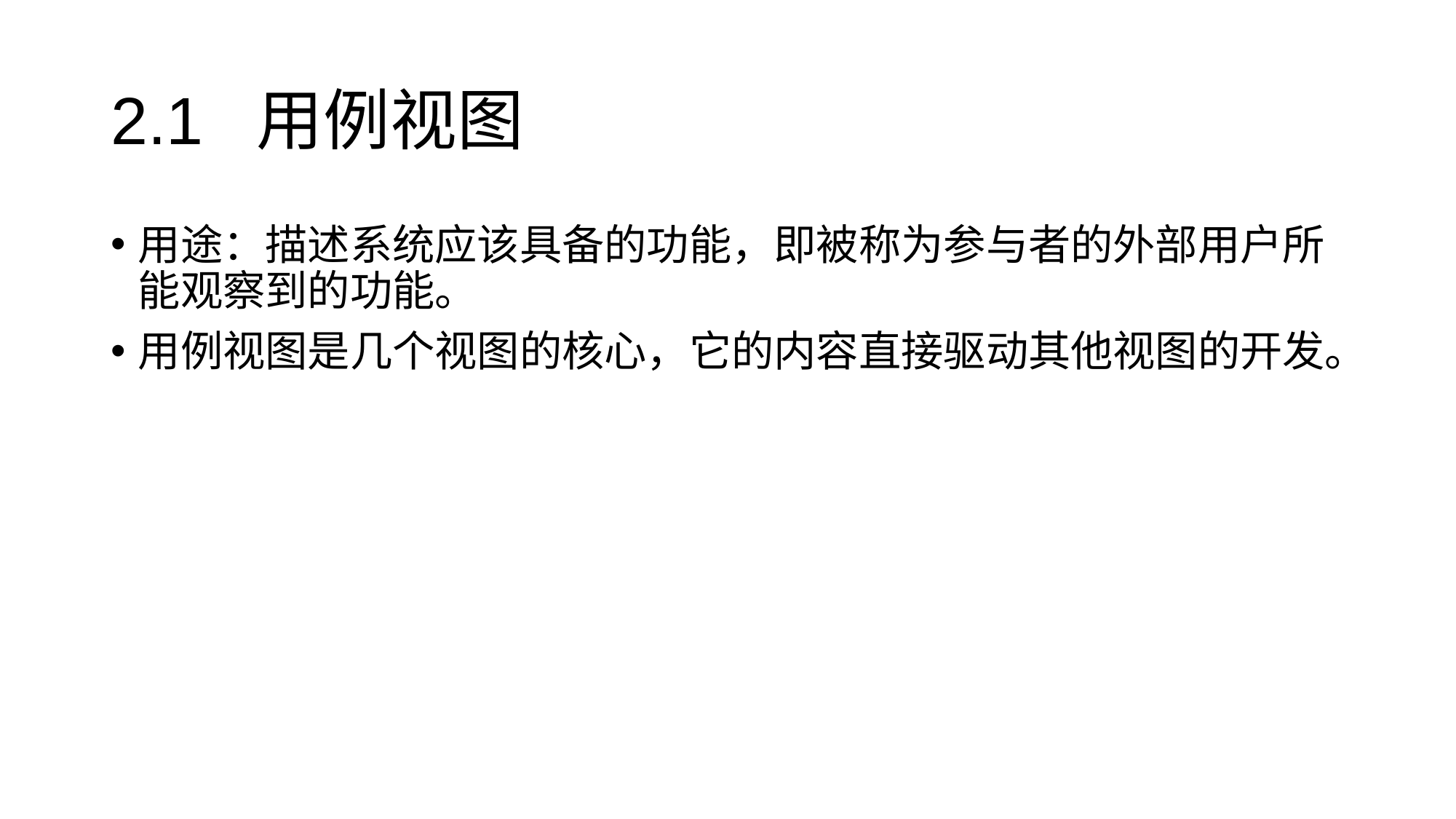

# 2.1  用例视图
用途：描述系统应该具备的功能，即被称为参与者的外部用户所能观察到的功能。
用例视图是几个视图的核心，它的内容直接驱动其他视图的开发。